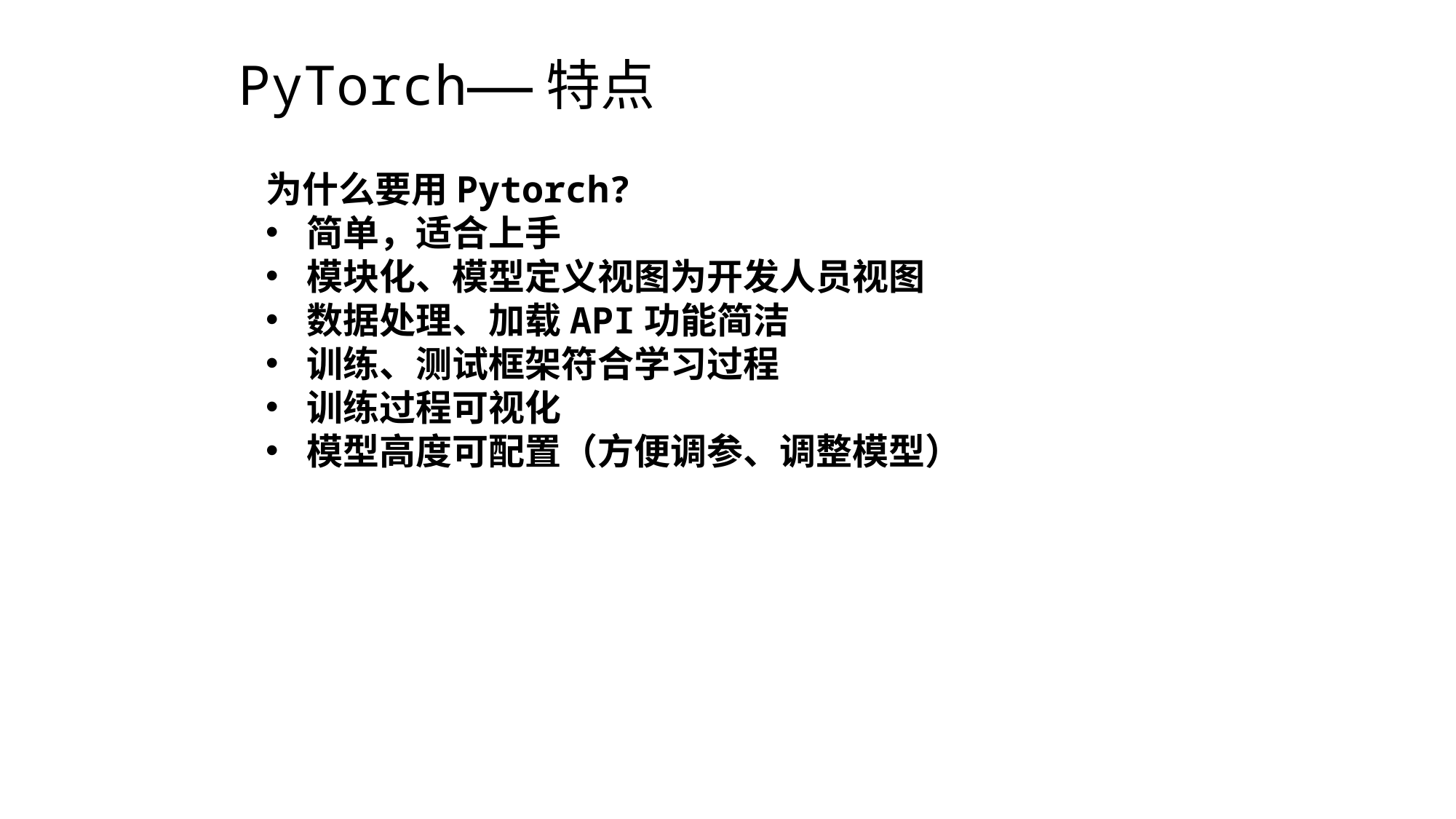

PyTorch——特点
#
为什么要用Pytorch?
简单，适合上手
模块化、模型定义视图为开发人员视图
数据处理、加载API功能简洁
训练、测试框架符合学习过程
训练过程可视化
模型高度可配置（方便调参、调整模型）